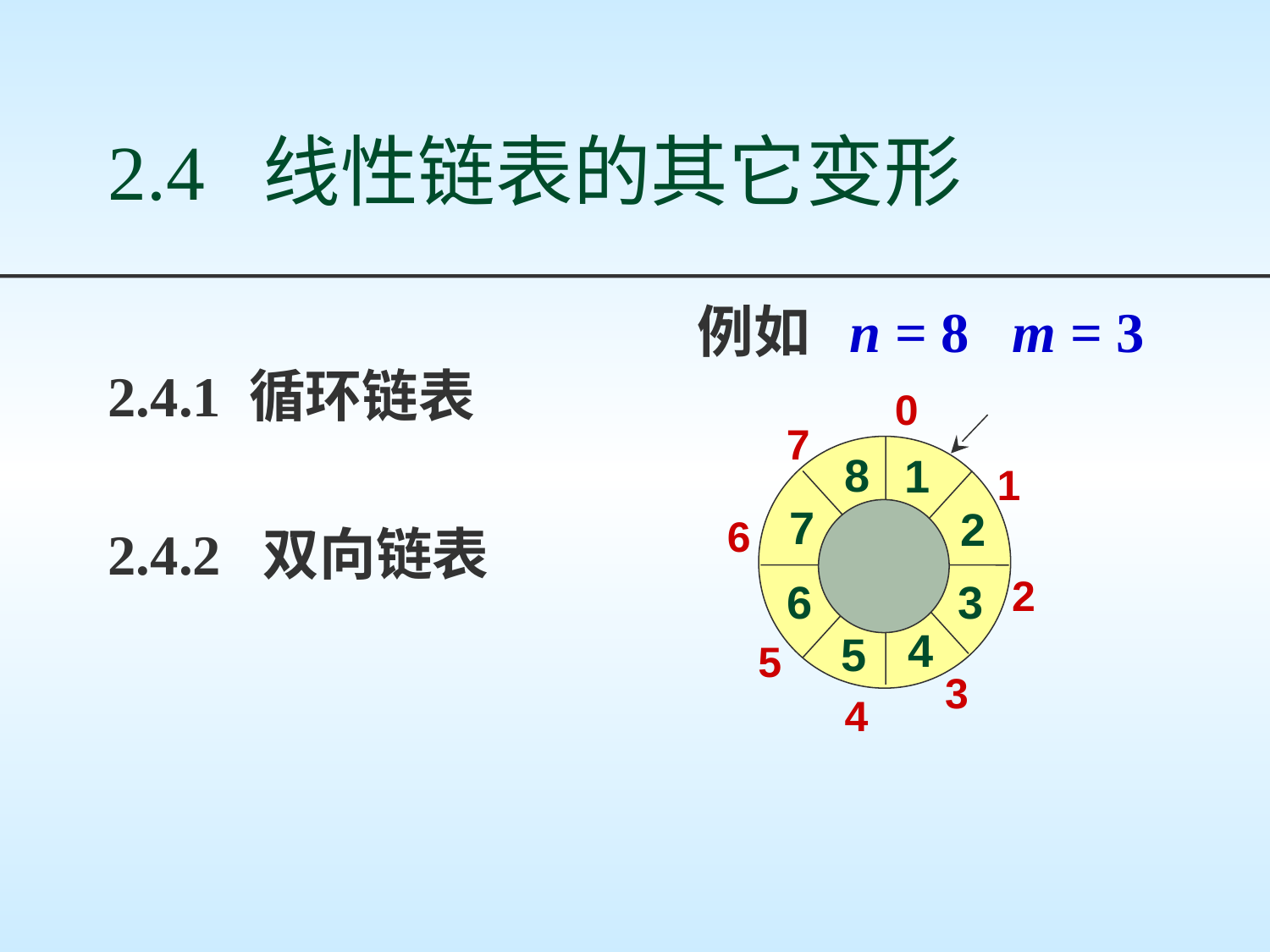

# 2.4  线性链表的其它变形

2.4.1 循环链表

2.4.2  双向链表

例如  n = 8   m = 3
0
7

1
6
2
5
3
4

8
1
7
2
6
3
4
5